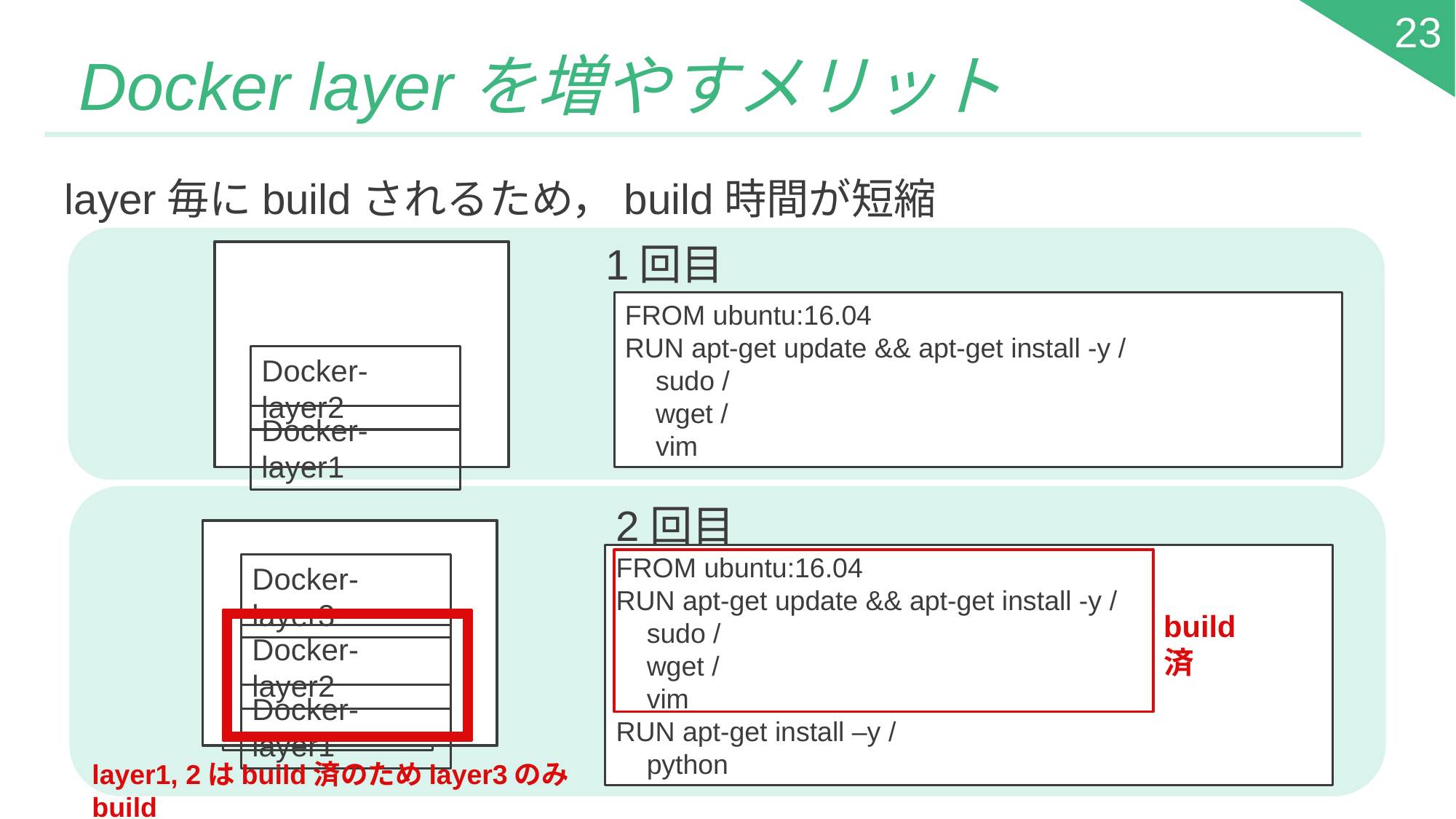

23
# Docker layerを増やすメリット
layer毎にbuildされるため，build時間が短縮

1回目

FROM ubuntu:16.04
RUN apt-get update && apt-get install -y /
    sudo /
    wget /
    vim
Docker-layer2
Docker-layer1
z
2回目

FROM ubuntu:16.04
RUN apt-get update && apt-get install -y /
    sudo /
    wget /
    vim
RUN apt-get install –y /
    python

Docker-layer3
build済
Docker-layer2

Docker-layer2
Docker-layer1
Docker-layer1
layer1, 2はbuild済のためlayer3のみbuild